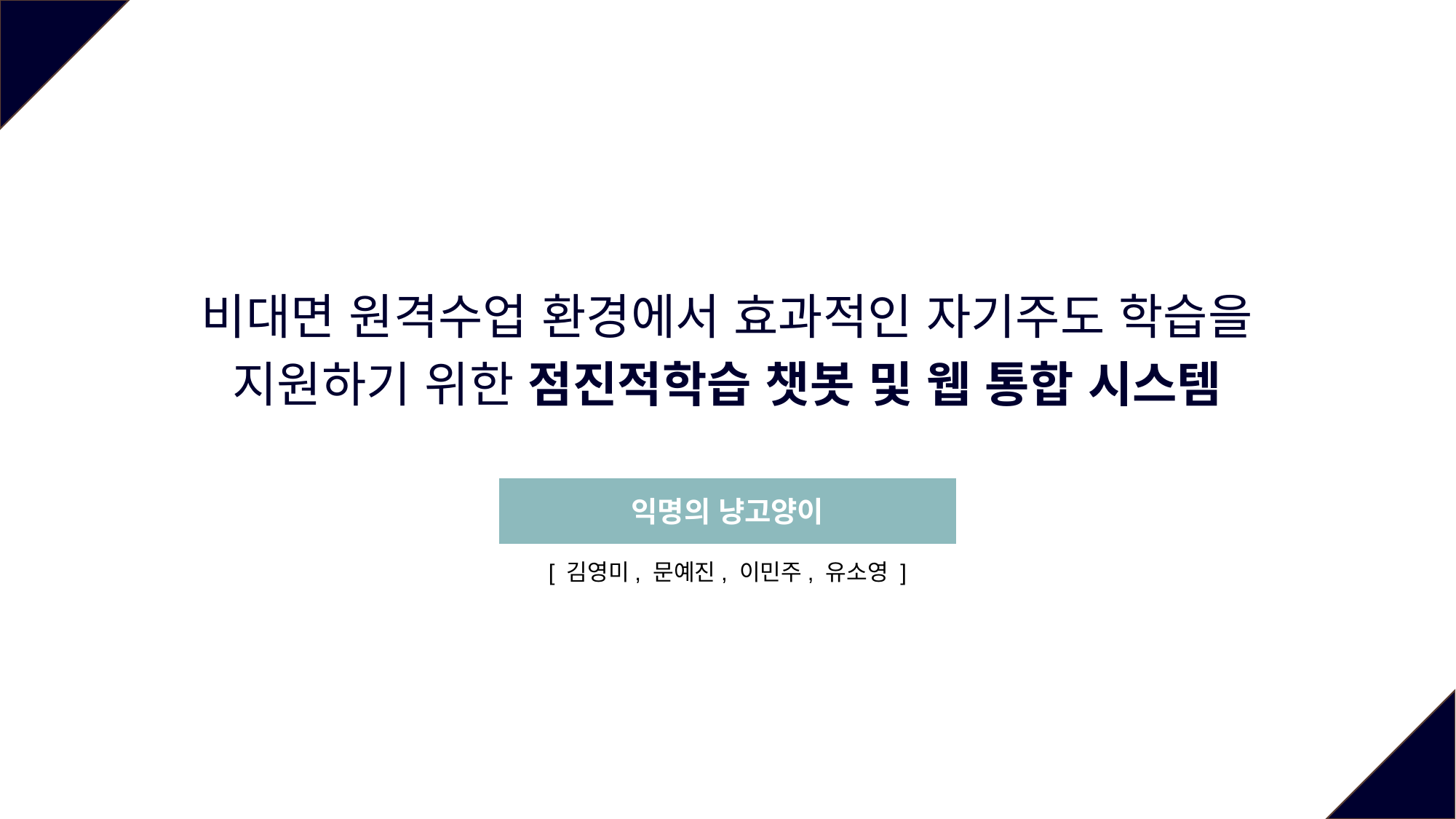

비대면 원격수업 환경에서 효과적인 자기주도 학습을 지원하기 위한 점진적학습 챗봇 및 웹 통합 시스템
익명의 냥고양이
[ 김영미, 문예진, 이민주, 유소영 ]